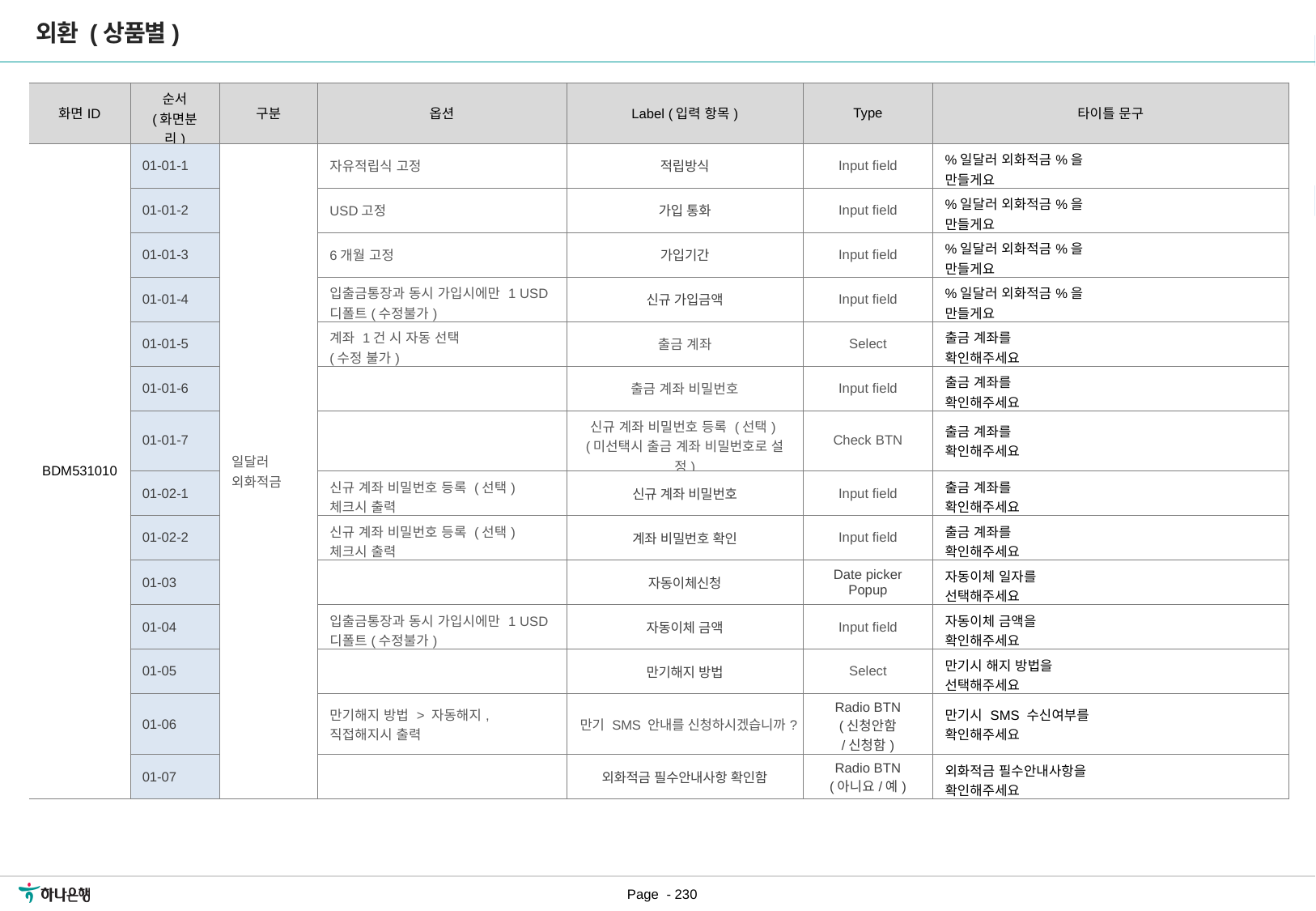

외환 (상품별)
[수정요약] 2023.06.30
- 신규 계좌 비밀번호, 계좌 비밀번호 확인 항목 추가
- 신규 계좌 비밀번호 항목~외화적금 필수안내사항 확인함 항목까지 화면분리 숫자 수정
| 화면ID | 순서 (화면분리) | 구분 | 옵션 | Label (입력 항목) | Type | 타이틀 문구 |
| --- | --- | --- | --- | --- | --- | --- |
| BDM531010 | 01-01-1 | 일달러 외화적금 | 자유적립식 고정 | 적립방식 | Input field | %일달러 외화적금%을 만들게요 |
|  | 01-01-2 |  | USD고정 | 가입 통화 | Input field | %일달러 외화적금%을 만들게요 |
|  | 01-01-3 |  | 6개월 고정 | 가입기간 | Input field | %일달러 외화적금%을 만들게요 |
|  | 01-01-4 |  | 입출금통장과 동시 가입시에만 1 USD 디폴트(수정불가) | 신규 가입금액 | Input field | %일달러 외화적금%을 만들게요 |
|  | 01-01-5 |  | 계좌 1건 시 자동 선택 (수정 불가) | 출금 계좌 | Select | 출금 계좌를 확인해주세요 |
|  | 01-01-6 |  |  | 출금 계좌 비밀번호 | Input field | 출금 계좌를 확인해주세요 |
|  | 01-01-7 |  |  | 신규 계좌 비밀번호 등록 (선택) (미선택시 출금 계좌 비밀번호로 설정) | Check BTN | 출금 계좌를 확인해주세요 |
|  | 01-02-1 |  | 신규 계좌 비밀번호 등록 (선택) 체크시 출력 | 신규 계좌 비밀번호 | Input field | 출금 계좌를 확인해주세요 |
|  | 01-02-2 |  | 신규 계좌 비밀번호 등록 (선택) 체크시 출력 | 계좌 비밀번호 확인 | Input field | 출금 계좌를 확인해주세요 |
|  | 01-03 |  |  | 자동이체신청 | Date picker Popup | 자동이체 일자를 선택해주세요 |
|  | 01-04 |  | 입출금통장과 동시 가입시에만 1 USD 디폴트(수정불가) | 자동이체 금액 | Input field | 자동이체 금액을 확인해주세요 |
|  | 01-05 |  |  | 만기해지 방법 | Select | 만기시 해지 방법을 선택해주세요 |
|  | 01-06 |  | 만기해지 방법 > 자동해지, 직접해지시 출력 | 만기 SMS 안내를 신청하시겠습니까? | Radio BTN (신청안함 /신청함) | 만기시 SMS 수신여부를 확인해주세요 |
|  | 01-07 |  |  | 외화적금 필수안내사항 확인함 | Radio BTN (아니요/예) | 외화적금 필수안내사항을 확인해주세요 |
[수정요약] 2023.07.07
[01-01-5][01-01-6]
타이틀 문구 수정